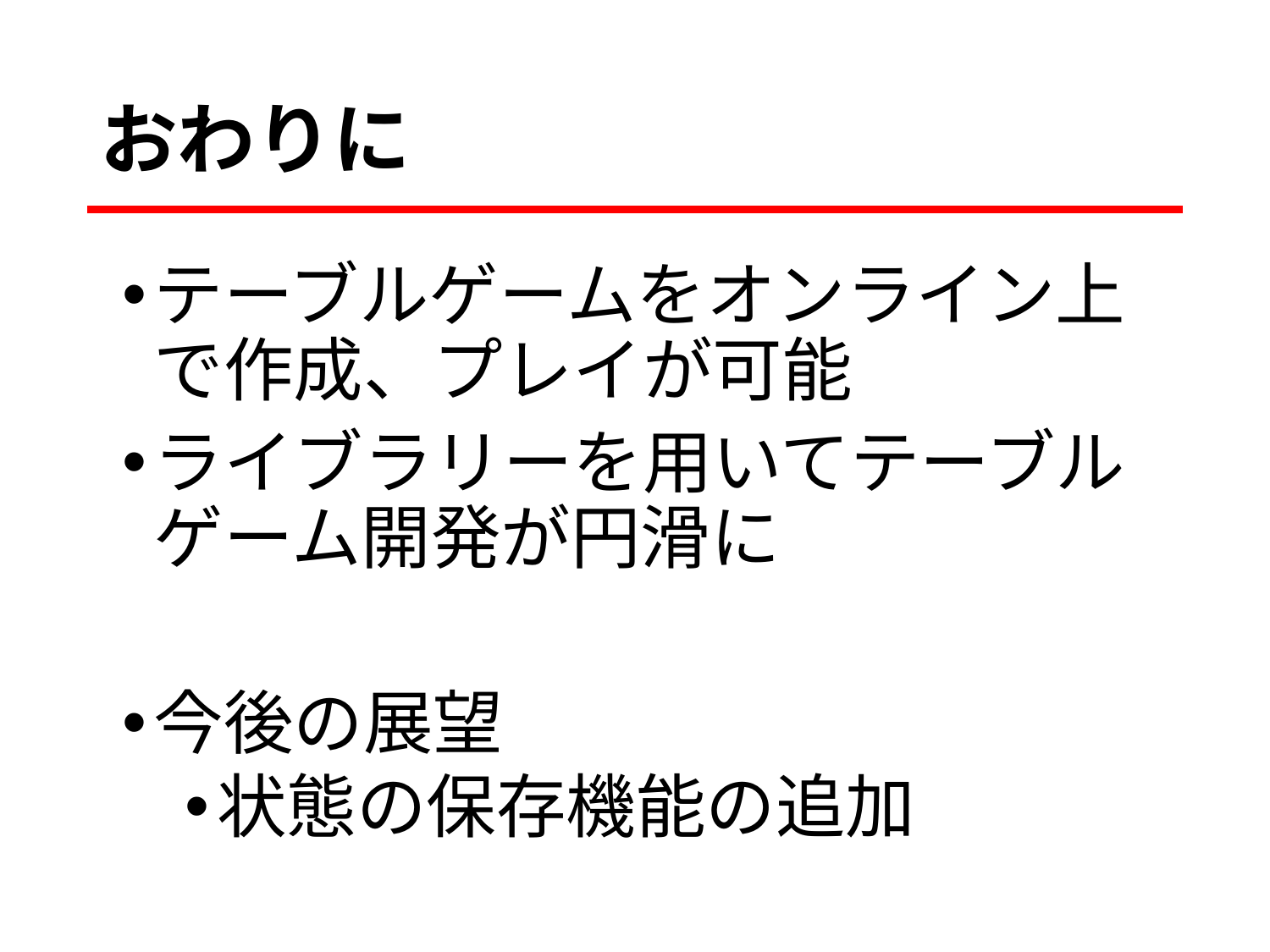

# おわりに

テーブルゲームをオンライン上で作成、プレイが可能
ライブラリーを用いてテーブルゲーム開発が円滑に

今後の展望
状態の保存機能の追加